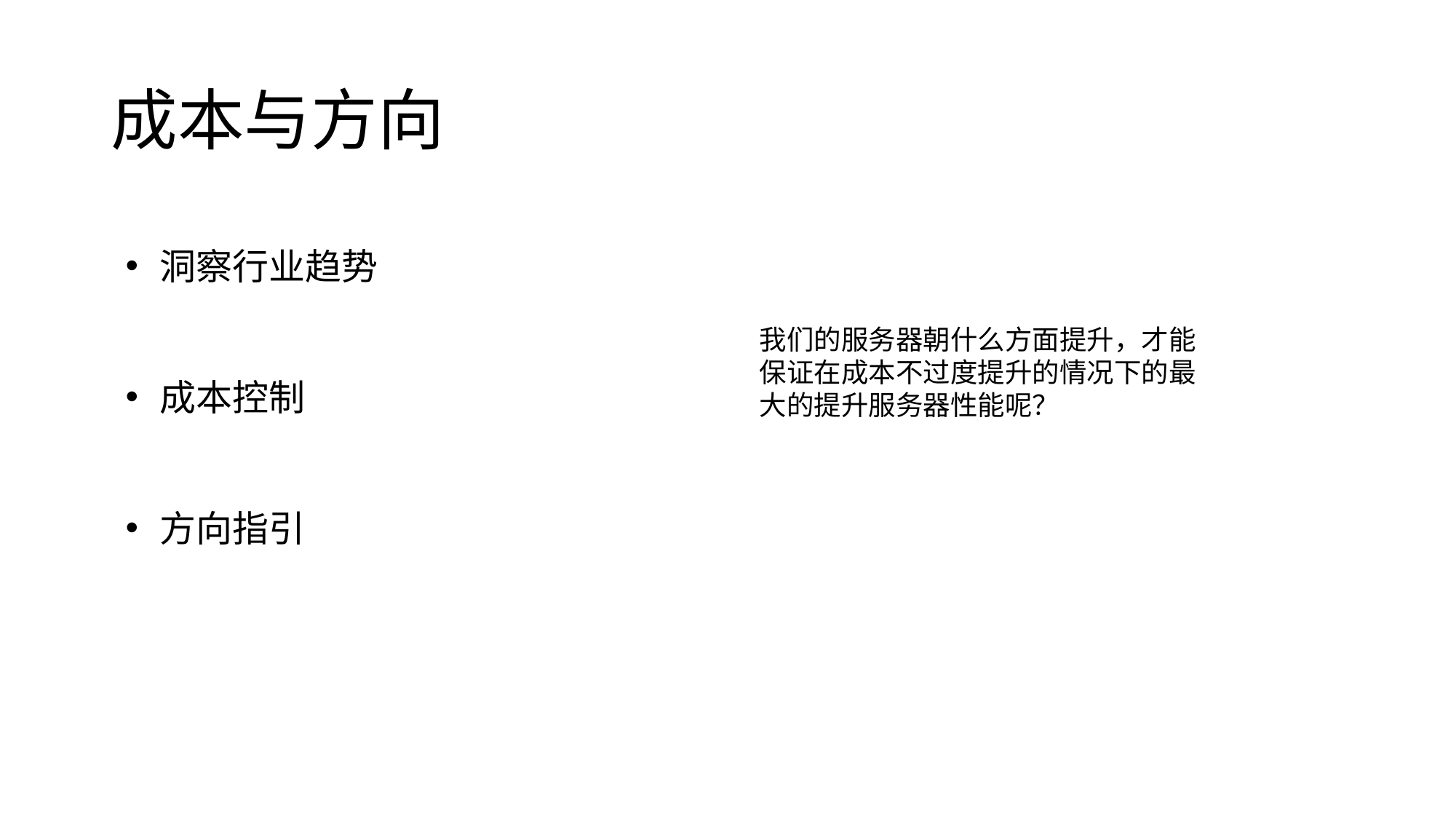

# 成本与方向
洞察行业趋势

成本控制

方向指引

我们的服务器朝什么方面提升，才能保证在成本不过度提升的情况下的最大的提升服务器性能呢？